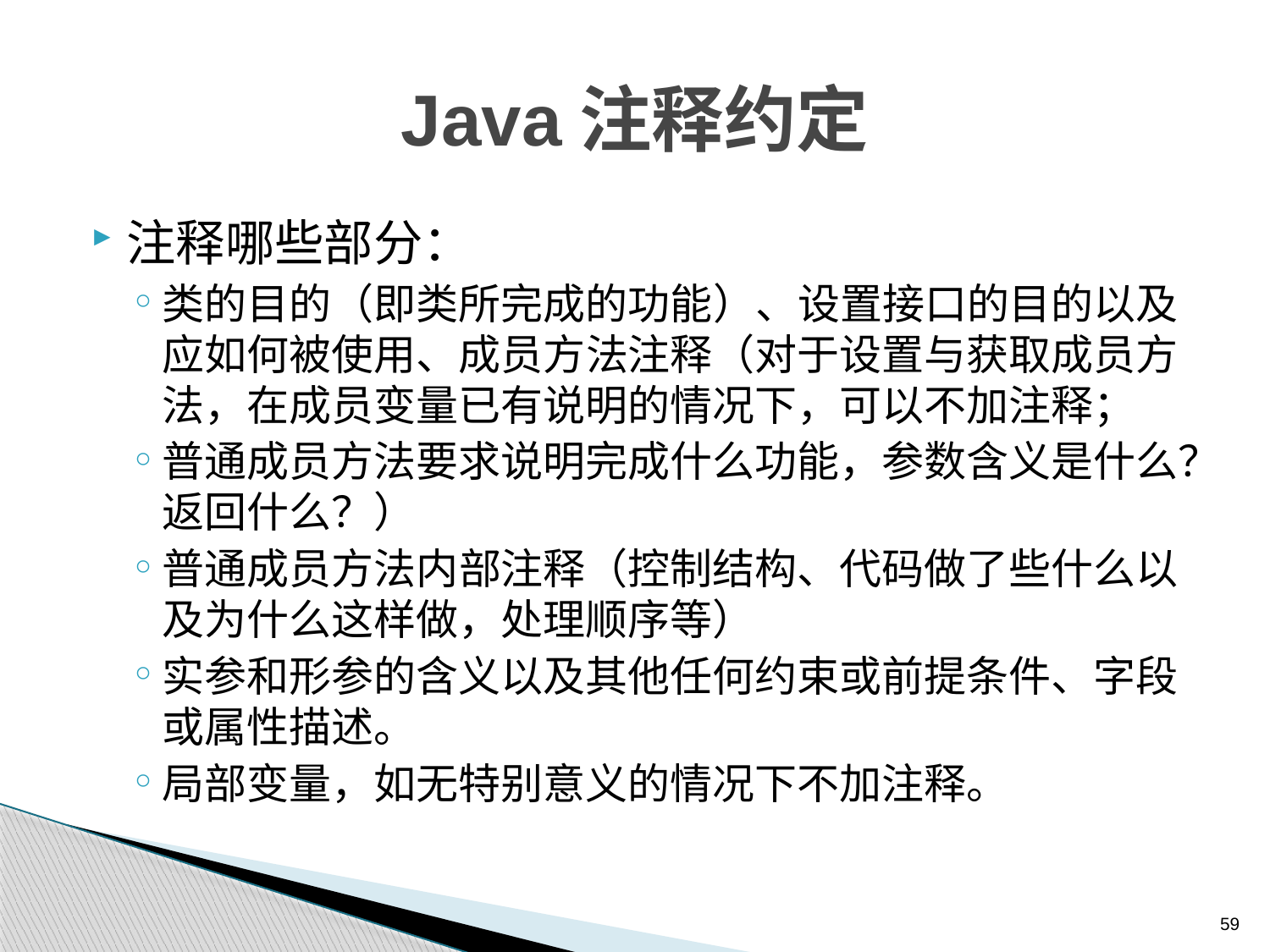

# Java注释约定
注释哪些部分：
类的目的（即类所完成的功能）、设置接口的目的以及应如何被使用、成员方法注释（对于设置与获取成员方法，在成员变量已有说明的情况下，可以不加注释；
普通成员方法要求说明完成什么功能，参数含义是什么？返回什么？）
普通成员方法内部注释（控制结构、代码做了些什么以及为什么这样做，处理顺序等）
实参和形参的含义以及其他任何约束或前提条件、字段或属性描述。
局部变量，如无特别意义的情况下不加注释。
59